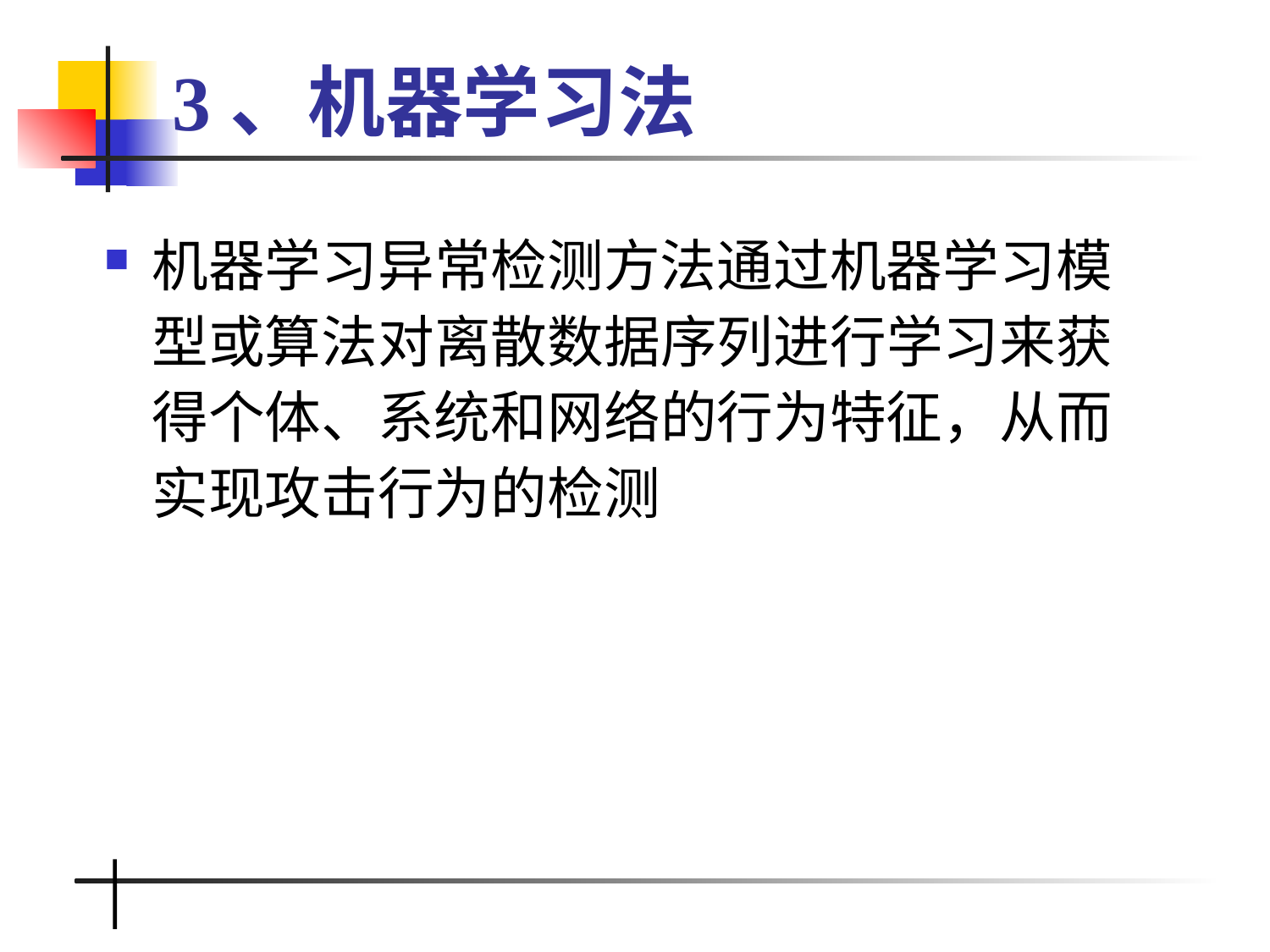

# 3、机器学习法
机器学习异常检测方法通过机器学习模型或算法对离散数据序列进行学习来获得个体、系统和网络的行为特征，从而实现攻击行为的检测